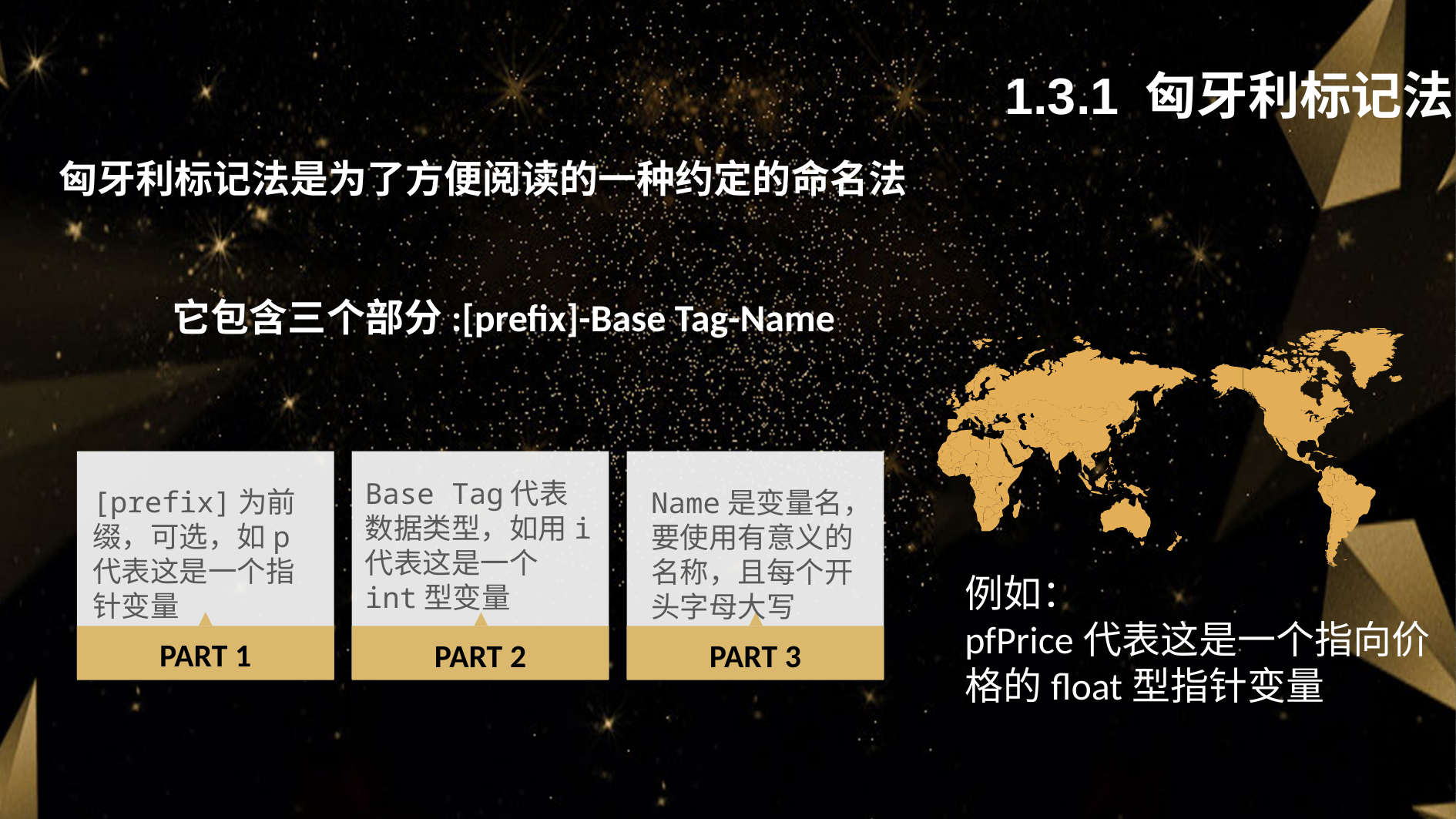

1.3.1 匈牙利标记法
匈牙利标记法是为了方便阅读的一种约定的命名法
它包含三个部分:[prefix]-Base Tag-Name

Base Tag代表数据类型，如用i代表这是一个int型变量
[prefix]为前缀，可选，如p代表这是一个指针变量
Name是变量名，要使用有意义的名称，且每个开头字母大写
例如：
pfPrice代表这是一个指向价格的float型指针变量

PART 1
PART 2
PART 3